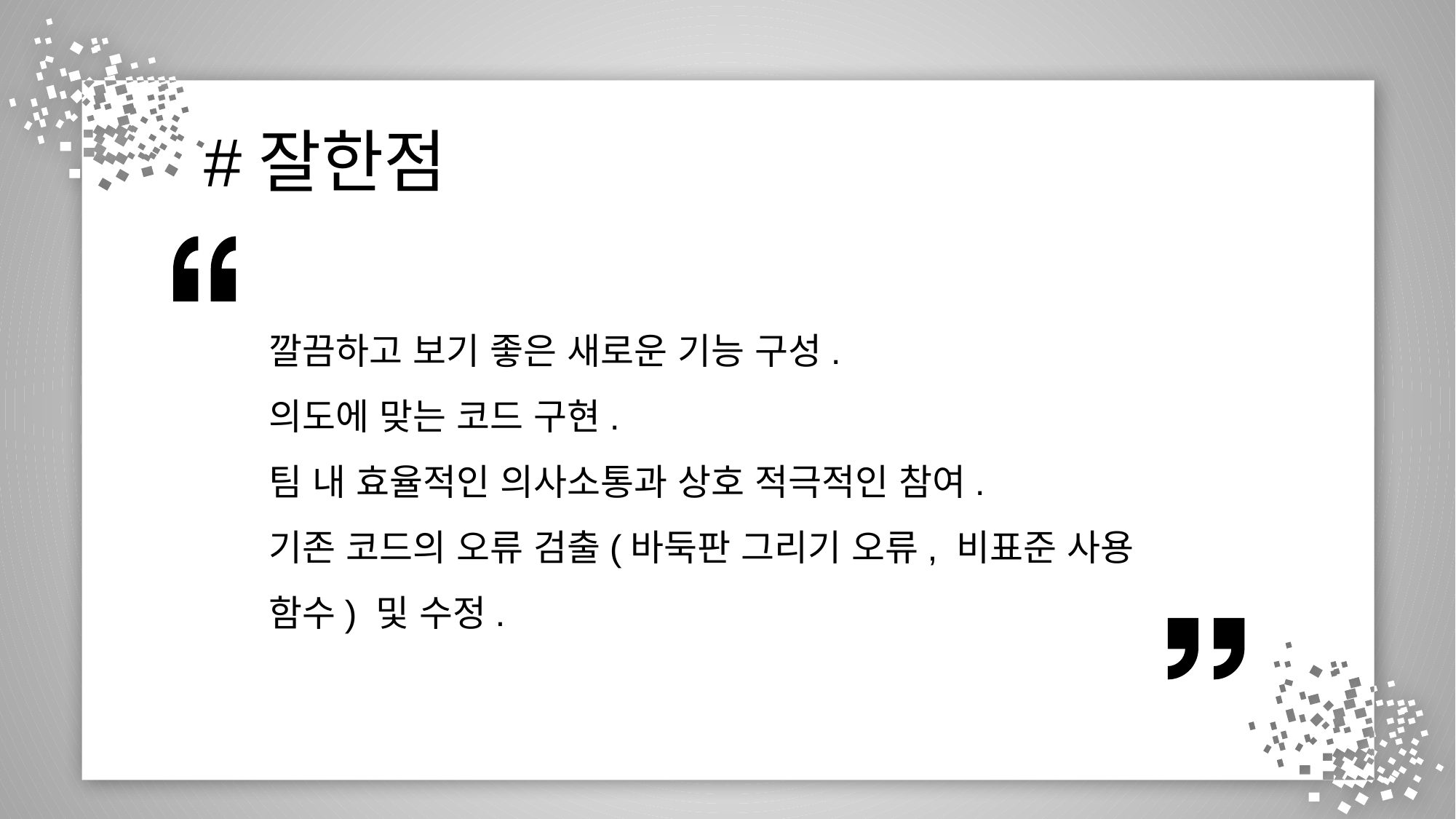

#잘한점

깔끔하고 보기 좋은 새로운 기능 구성.
의도에 맞는 코드 구현.
팀 내 효율적인 의사소통과 상호 적극적인 참여.
기존 코드의 오류 검출(바둑판 그리기 오류, 비표준 사용 함수) 및 수정.